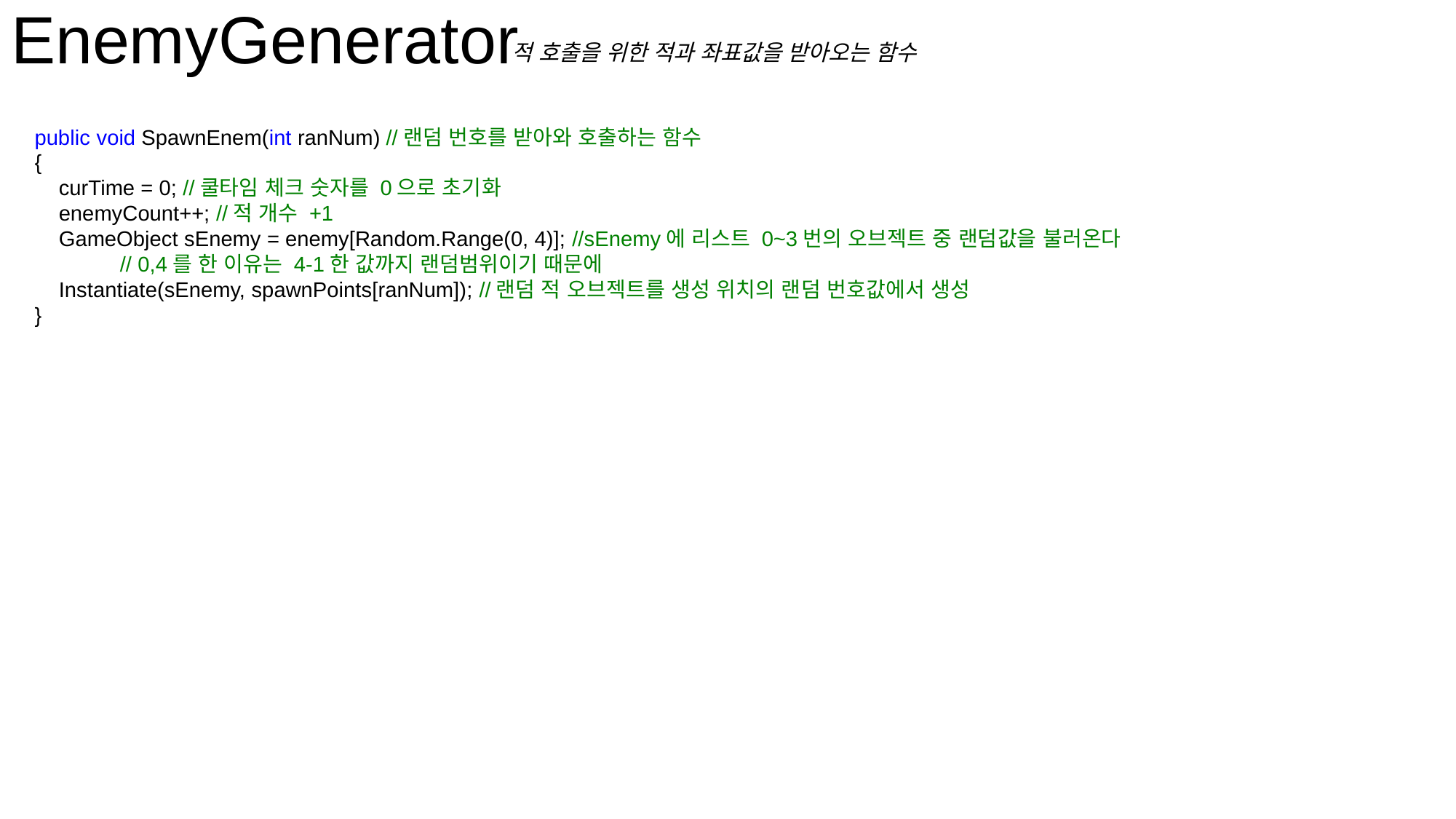

# EnemyGenerator
적 호출을 위한 적과 좌표값을 받아오는 함수
    public void SpawnEnem(int ranNum) //랜덤 번호를 받아와 호출하는 함수
    {
        curTime = 0; //쿨타임 체크 숫자를 0으로 초기화
        enemyCount++; //적 개수 +1
        GameObject sEnemy = enemy[Random.Range(0, 4)]; //sEnemy에 리스트 0~3번의 오브젝트 중 랜덤값을 불러온다  	// 0,4를 한 이유는 4-1한 값까지 랜덤범위이기 때문에
        Instantiate(sEnemy, spawnPoints[ranNum]); //랜덤 적 오브젝트를 생성 위치의 랜덤 번호값에서 생성
    }